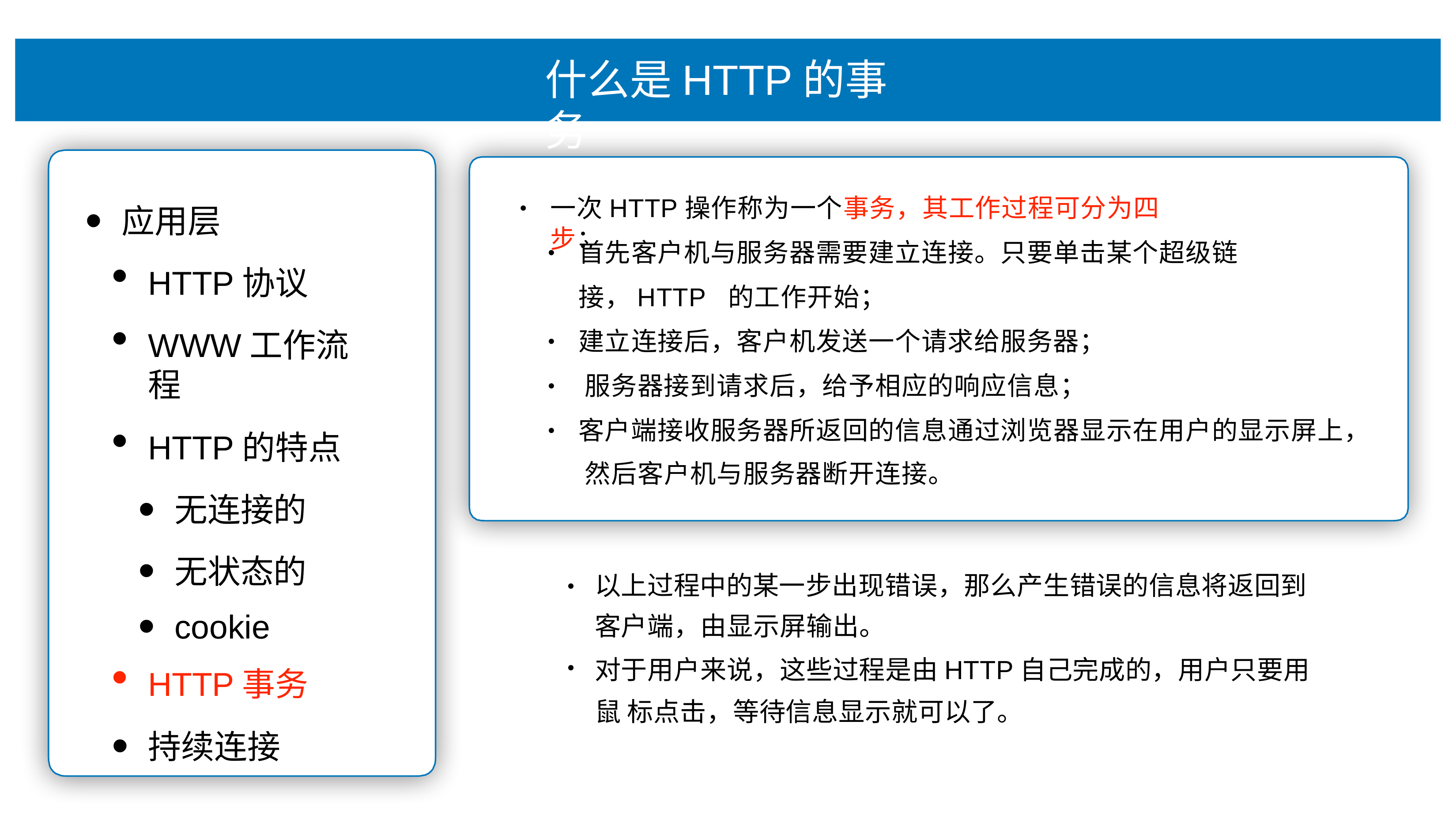

# 什么是HTTP的事务

⼀次HTTP操作称为⼀个事务，其⼯作过程可分为四步：
•
应⽤层
HTTP协议
WWW⼯作流程
HTTP的特点
⽆连接的
⽆状态的
cookie
HTTP事务
持续连接
⾸先客户机与服务器需要建⽴连接。只要单击某个超级链接，HTTP  的⼯作开始；
建⽴连接后，客户机发送⼀个请求给服务器；  服务器接到请求后，给予相应的响应信息；
客户端接收服务器所返回的信息通过浏览器显示在⽤户的显示屏上，  然后客户机与服务器断开连接。
•
•
•
•
以上过程中的某⼀步出现错误，那么产⽣错误的信息将返回到 客户端，由显示屏输出。
对于⽤户来说，这些过程是由HTTP⾃⼰完成的，⽤户只要⽤⿏ 标点击，等待信息显示就可以了。
•
•